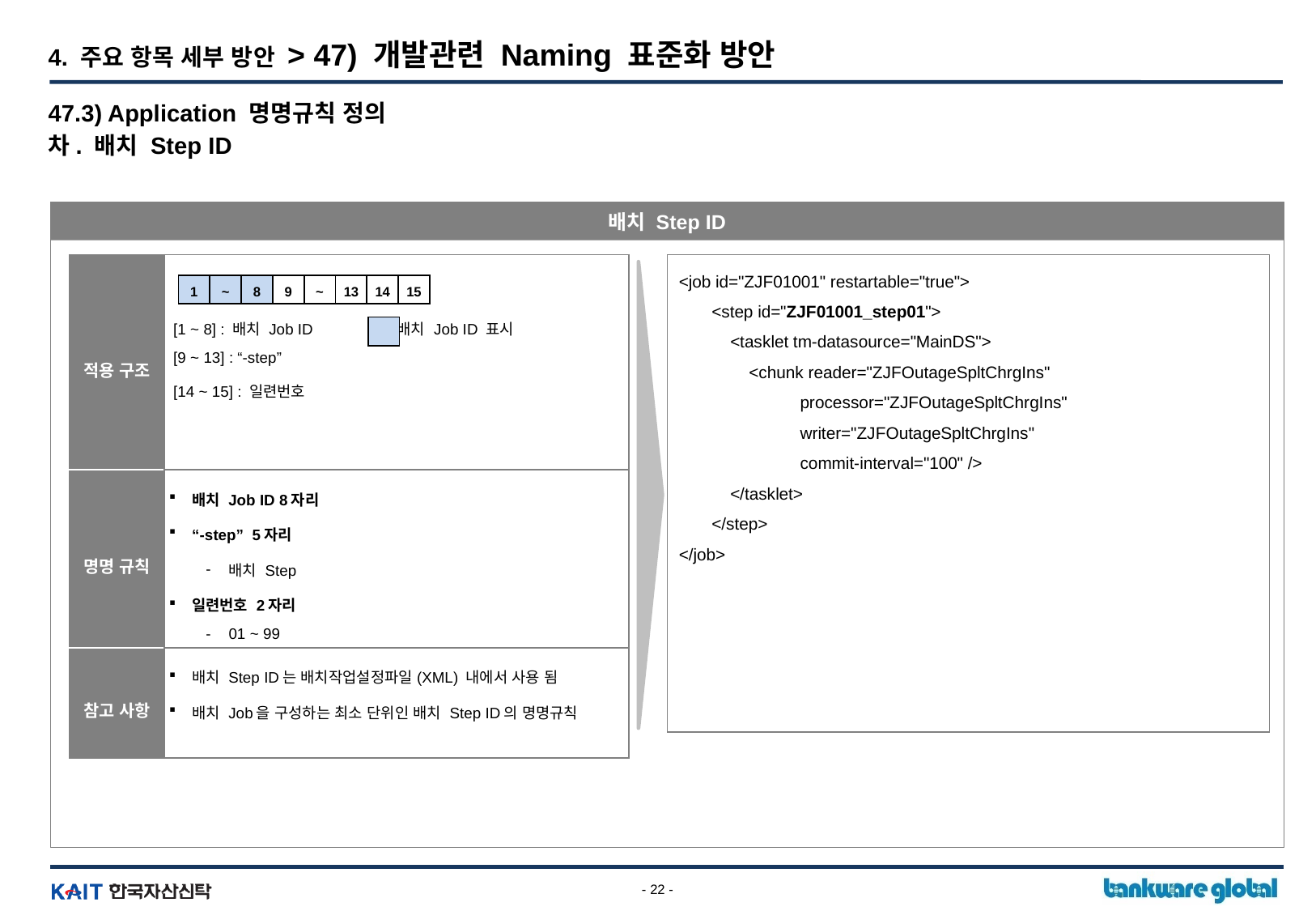

4. 주요 항목 세부 방안 > 47) 개발관련 Naming 표준화 방안
47.3) Application 명명규칙 정의
차. 배치 Step ID

배치 Step ID
| 적용 구조 | [1 ~ 8] : 배치 Job ID : 배치 Job ID 표시 [9 ~ 13] : “-step” [14 ~ 15] : 일련번호 |
| --- | --- |
| 명명 규칙 | 배치 Job ID 8자리 “-step” 5자리 배치 Step 일련번호 2자리 01 ~ 99 |
| 참고 사항 | 배치 Step ID는 배치작업설정파일(XML) 내에서 사용 됨 배치 Job을 구성하는 최소 단위인 배치 Step ID의 명명규칙 |
<job id="ZJF01001" restartable="true">
       <step id="ZJF01001_step01">
           <tasklet tm-datasource="MainDS">
               <chunk reader="ZJFOutageSpltChrgIns"
                          processor="ZJFOutageSpltChrgIns"
                          writer="ZJFOutageSpltChrgIns"
                          commit-interval="100" />
           </tasklet>
       </step>
</job>

1
~
8
9
~
13
14
15